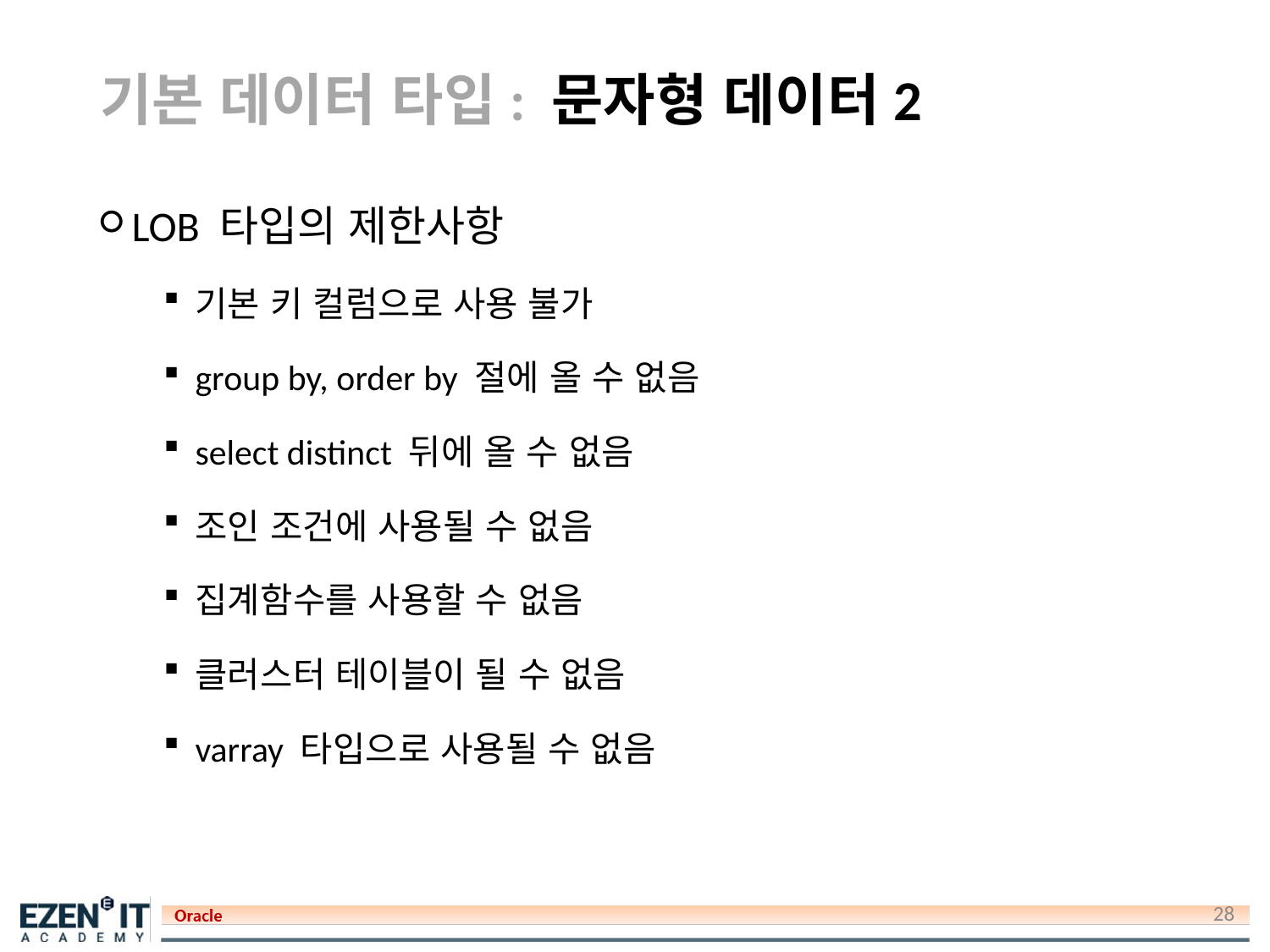

# 기본 데이터 타입: 문자형 데이터2
LOB 타입의 제한사항
기본 키 컬럼으로 사용 불가
group by, order by 절에 올 수 없음
select distinct 뒤에 올 수 없음
조인 조건에 사용될 수 없음
집계함수를 사용할 수 없음
클러스터 테이블이 될 수 없음
varray 타입으로 사용될 수 없음
28